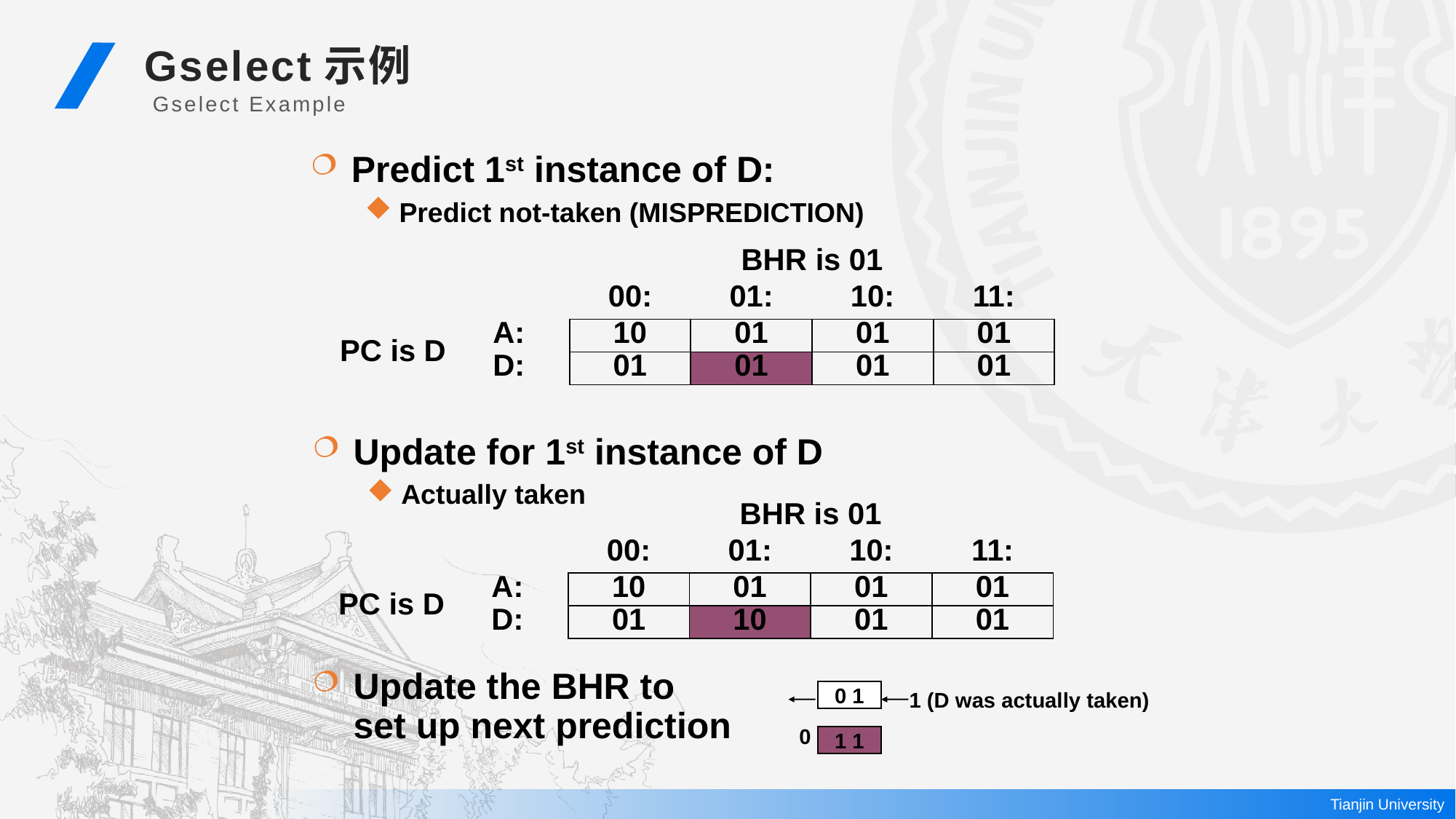

Gselect示例
Gselect Example
Predict 1st instance of D:
Predict not-taken (MISPREDICTION)
|  |  | BHR is 01 |  |  |  |
| --- | --- | --- | --- | --- | --- |
|  |  | 00: | 01: | 10: | 11: |
| PC is D | A: | 10 | 01 | 01 | 01 |
|  | D: | 01 | 01 | 01 | 01 |
Update for 1st instance of D
Actually taken
|  |  | BHR is 01 |  |  |  |
| --- | --- | --- | --- | --- | --- |
|  |  | 00: | 01: | 10: | 11: |
| PC is D | A: | 10 | 01 | 01 | 01 |
|  | D: | 01 | 10 | 01 | 01 |
Update the BHR to
set up next prediction
1 (D was actually taken)
0 1

0
1 1